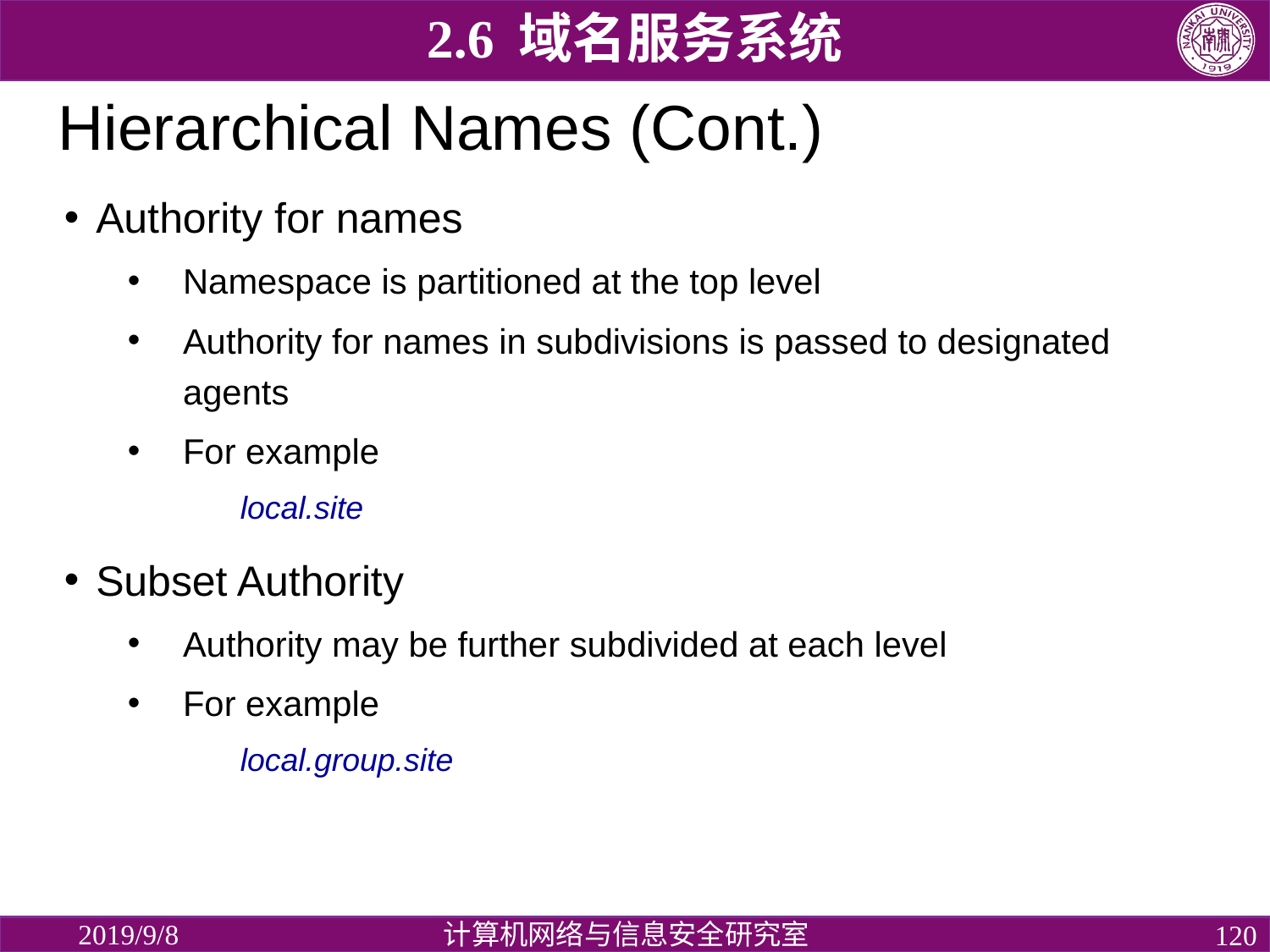

2.6 域名服务系统
# Hierarchical Names (Cont.)
Authority for names
Namespace is partitioned at the top level
Authority for names in subdivisions is passed to designated agents
For example
	local.site
Subset Authority
Authority may be further subdivided at each level
For example
	local.group.site